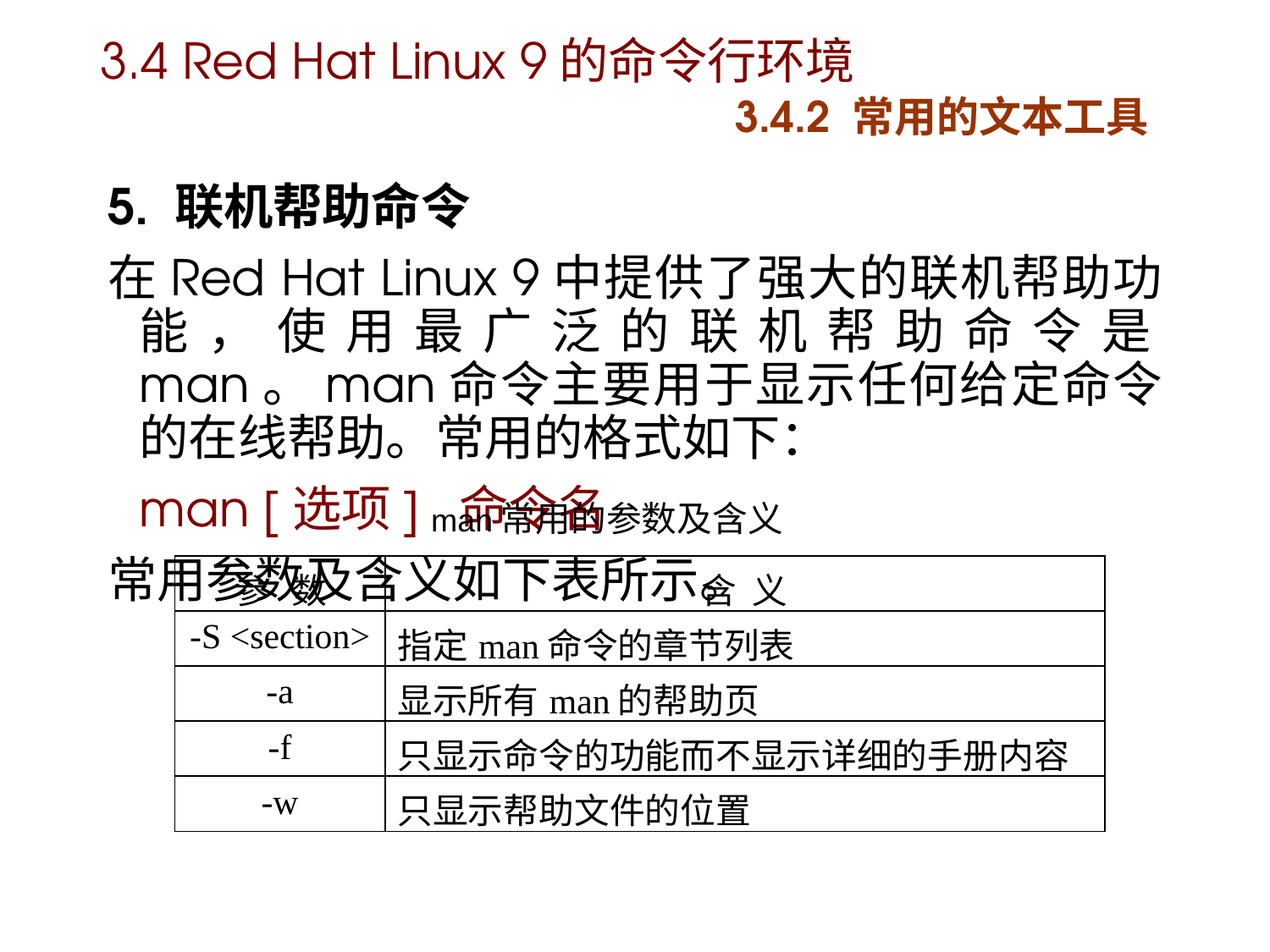

# 3.4 Red Hat Linux 9的命令行环境 3.4.2 常用的文本工具
5. 联机帮助命令
在Red Hat Linux 9中提供了强大的联机帮助功能，使用最广泛的联机帮助命令是man。man命令主要用于显示任何给定命令的在线帮助。常用的格式如下：
	man [选项]  命令名
常用参数及含义如下表所示。
man常用的参数及含义
| 参 数 | 含 义 |
| --- | --- |
| -S <section> | 指定man命令的章节列表 |
| -a | 显示所有man的帮助页 |
| -f | 只显示命令的功能而不显示详细的手册内容 |
| -w | 只显示帮助文件的位置 |